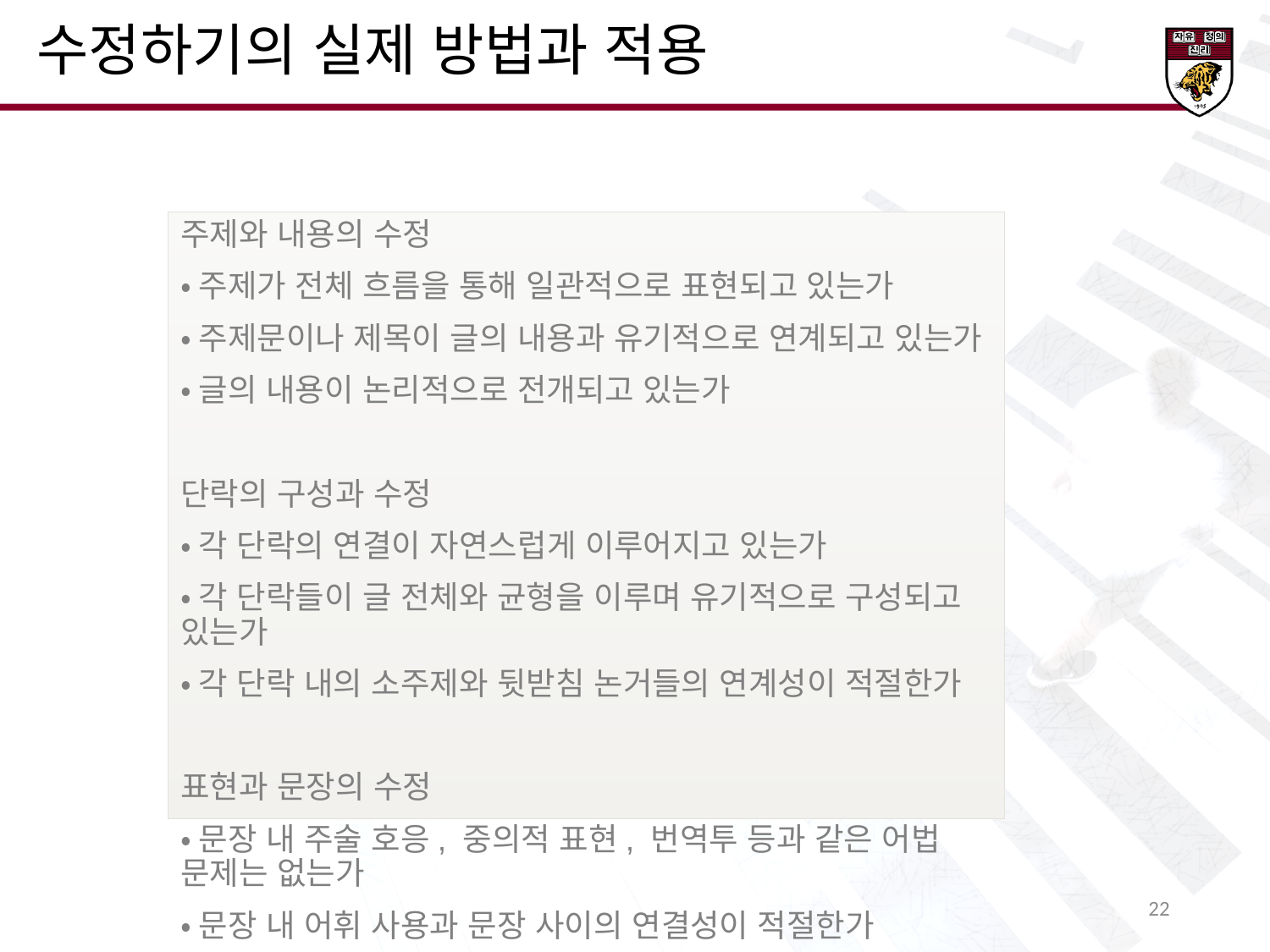

수정하기의 실제 방법과 적용
주제와 내용의 수정
•주제가 전체 흐름을 통해 일관적으로 표현되고 있는가
•주제문이나 제목이 글의 내용과 유기적으로 연계되고 있는가
•글의 내용이 논리적으로 전개되고 있는가

단락의 구성과 수정
•각 단락의 연결이 자연스럽게 이루어지고 있는가
•각 단락들이 글 전체와 균형을 이루며 유기적으로 구성되고 있는가
•각 단락 내의 소주제와 뒷받침 논거들의 연계성이 적절한가

표현과 문장의 수정
•문장 내 주술 호응, 중의적 표현, 번역투 등과 같은 어법 문제는 없는가
•문장 내 어휘 사용과 문장 사이의 연결성이 적절한가
•맞춤법, 띄어쓰기, 문장 부호의 사용 등이 적절한가

22